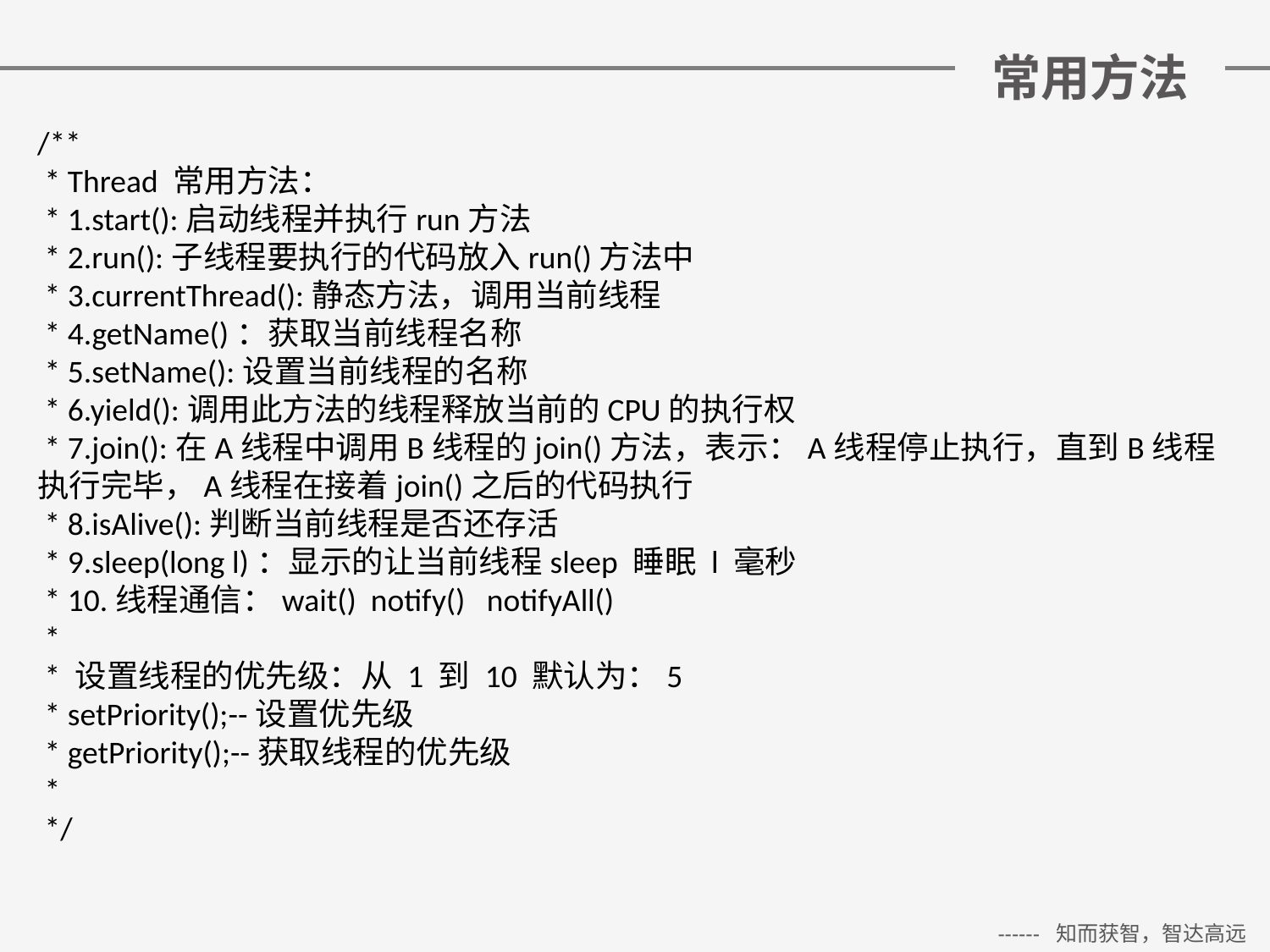

# 常用方法
/**
 * Thread 常用方法：
 * 1.start():启动线程并执行run方法
 * 2.run():子线程要执行的代码放入run()方法中
 * 3.currentThread():静态方法，调用当前线程
 * 4.getName()：获取当前线程名称
 * 5.setName():设置当前线程的名称
 * 6.yield():调用此方法的线程释放当前的CPU的执行权
 * 7.join():在A线程中调用B线程的join()方法，表示：A线程停止执行，直到B线程执行完毕，A线程在接着join()之后的代码执行
 * 8.isAlive():判断当前线程是否还存活
 * 9.sleep(long l)：显示的让当前线程sleep 睡眠 l 毫秒
 * 10.线程通信：wait()  notify()   notifyAll()
 *
 * 设置线程的优先级：从 1 到 10 默认为：5
 * setPriority();--设置优先级
 * getPriority();--获取线程的优先级
 *
 */